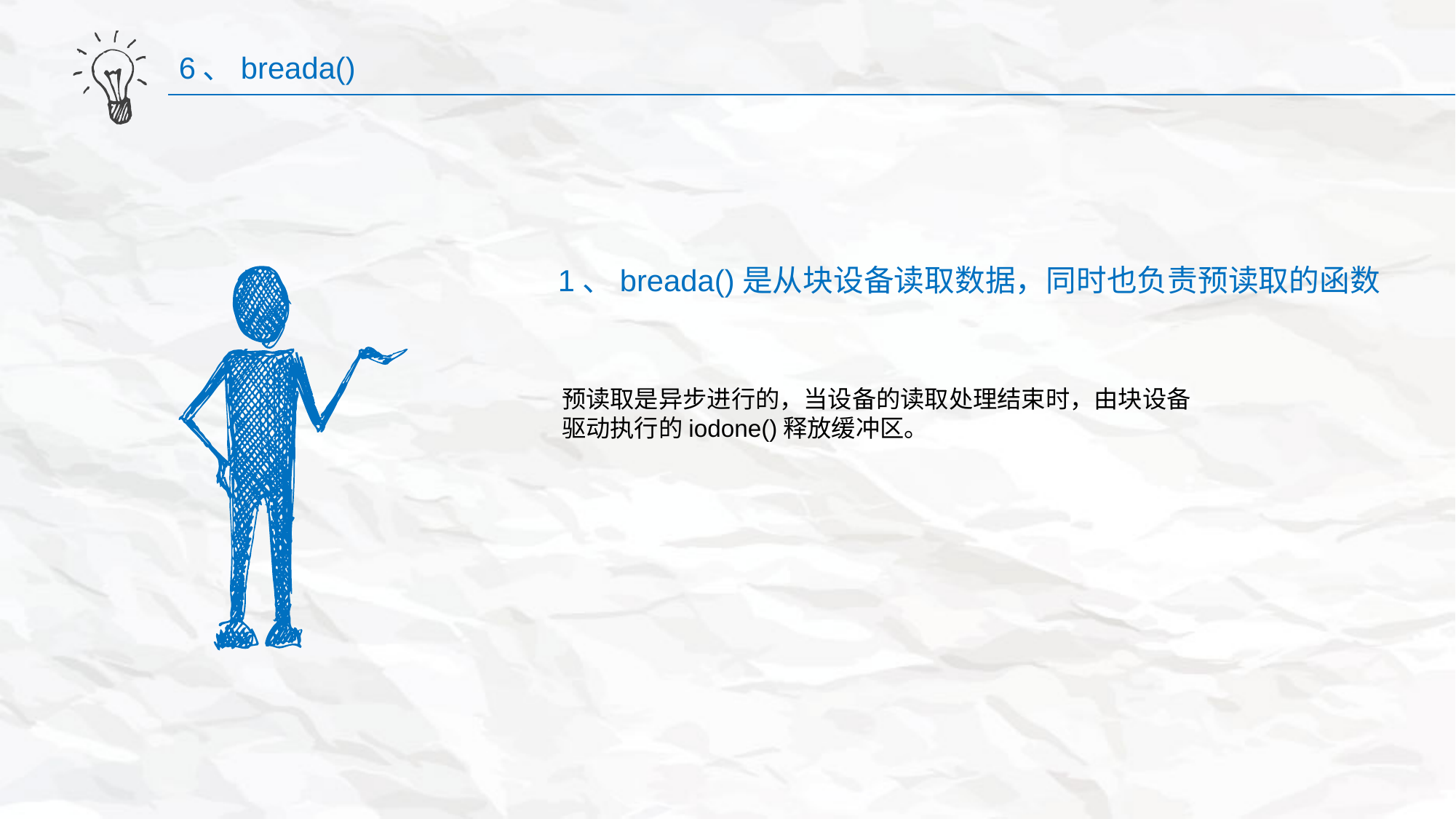

6、breada()
1、breada()是从块设备读取数据，同时也负责预读取的函数
预读取是异步进行的，当设备的读取处理结束时，由块设备驱动执行的iodone()释放缓冲区。